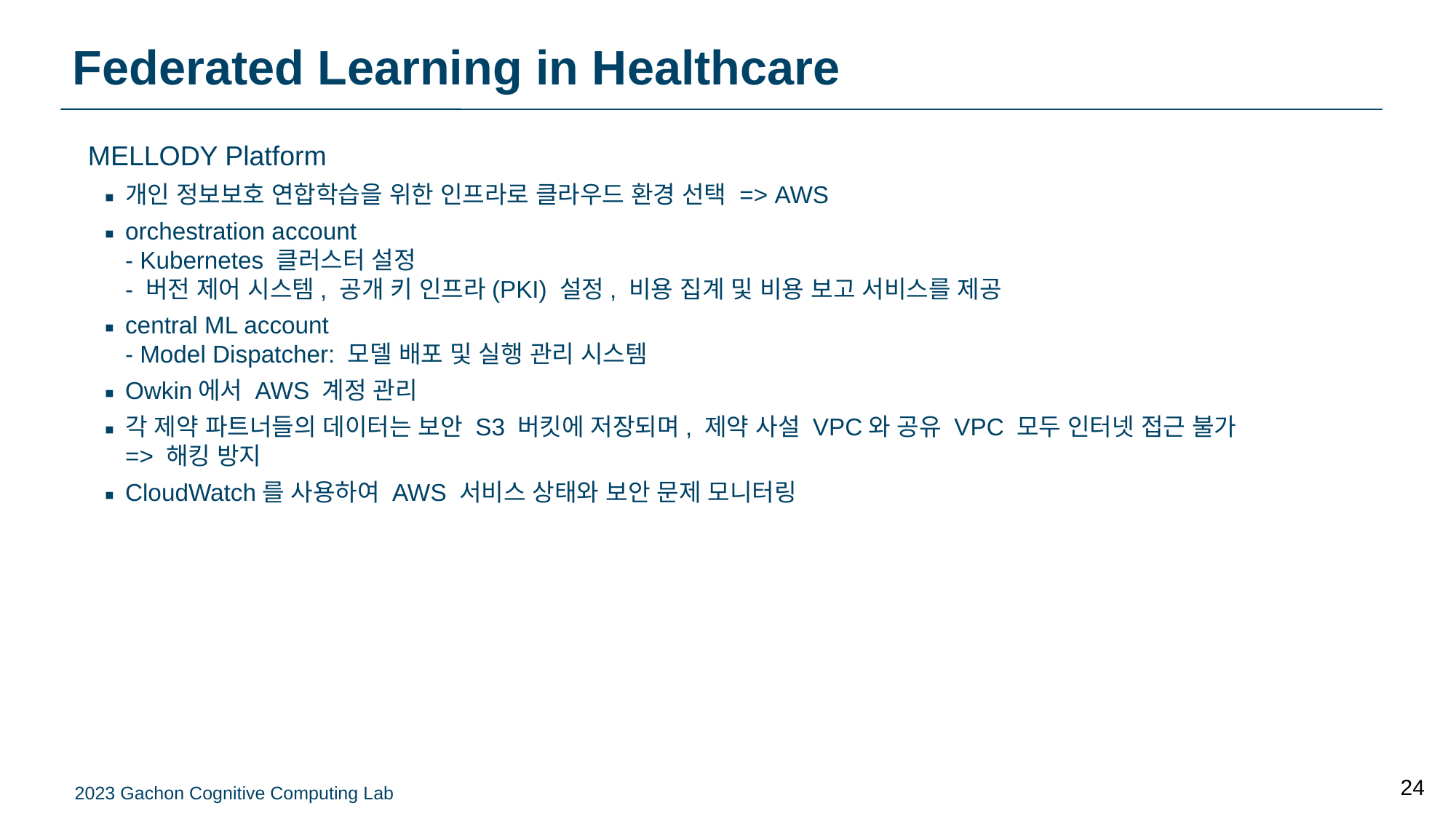

# Federated Learning in Healthcare
MELLODY Platform

개인 정보보호 연합학습을 위한 인프라로 클라우드 환경 선택 => AWS
orchestration account
- Kubernetes 클러스터 설정
- 버전 제어 시스템, 공개 키 인프라(PKI) 설정, 비용 집계 및 비용 보고 서비스를 제공
central ML account
- Model Dispatcher: 모델 배포 및 실행 관리 시스템
Owkin에서 AWS 계정 관리
각 제약 파트너들의 데이터는 보안 S3 버킷에 저장되며, 제약 사설 VPC와 공유 VPC 모두 인터넷 접근 불가
=> 해킹 방지
CloudWatch를 사용하여 AWS 서비스 상태와 보안 문제 모니터링

24